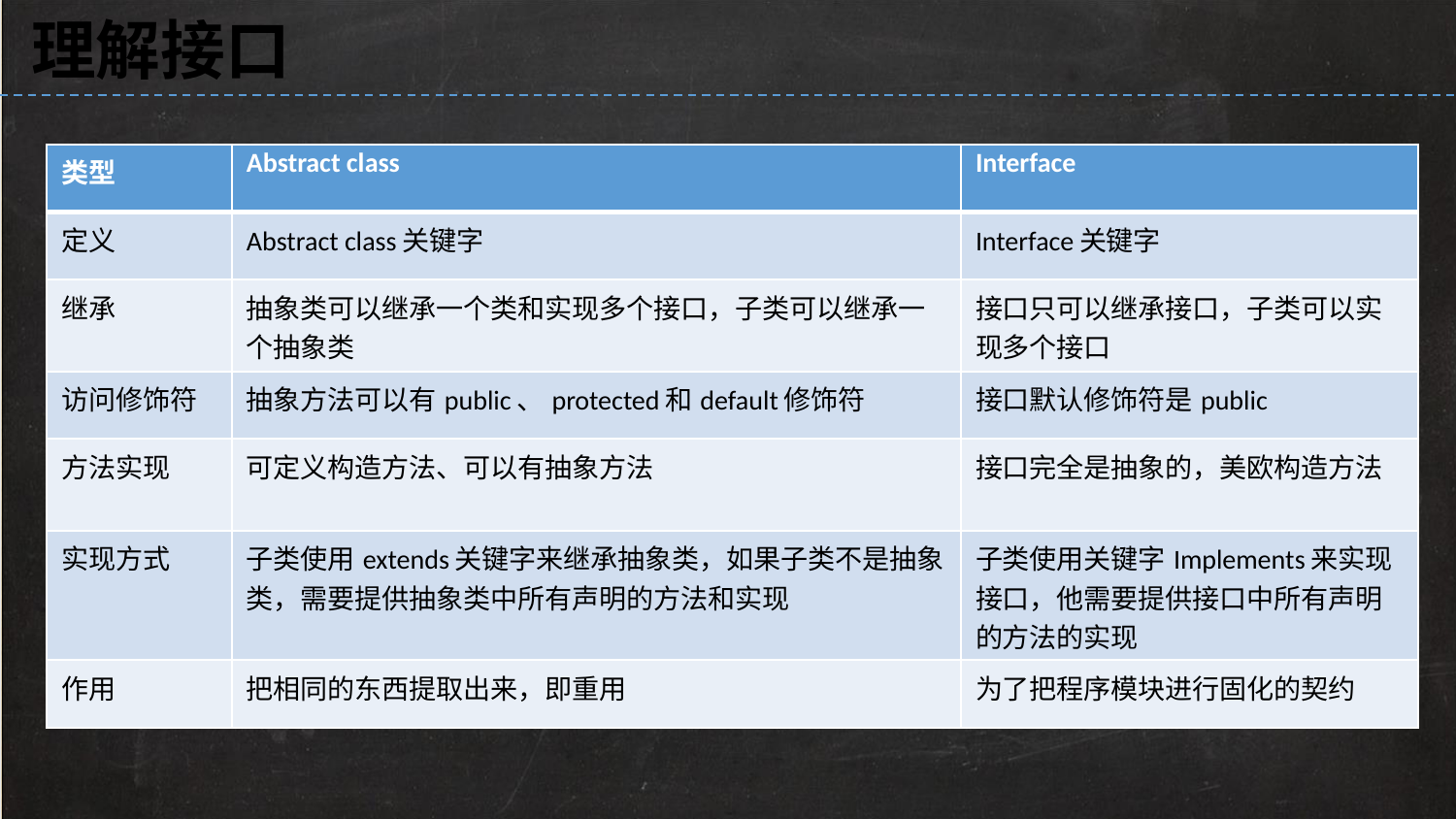

理解接口
| 类型 | Abstract class | Interface |
| --- | --- | --- |
| 定义 | Abstract class关键字 | Interface关键字 |
| 继承 | 抽象类可以继承一个类和实现多个接口，子类可以继承一个抽象类 | 接口只可以继承接口，子类可以实现多个接口 |
| 访问修饰符 | 抽象方法可以有public、protected和default修饰符 | 接口默认修饰符是public |
| 方法实现 | 可定义构造方法、可以有抽象方法 | 接口完全是抽象的，美欧构造方法 |
| 实现方式 | 子类使用extends关键字来继承抽象类，如果子类不是抽象类，需要提供抽象类中所有声明的方法和实现 | 子类使用关键字Implements来实现接口，他需要提供接口中所有声明的方法的实现 |
| 作用 | 把相同的东西提取出来，即重用 | 为了把程序模块进行固化的契约 |